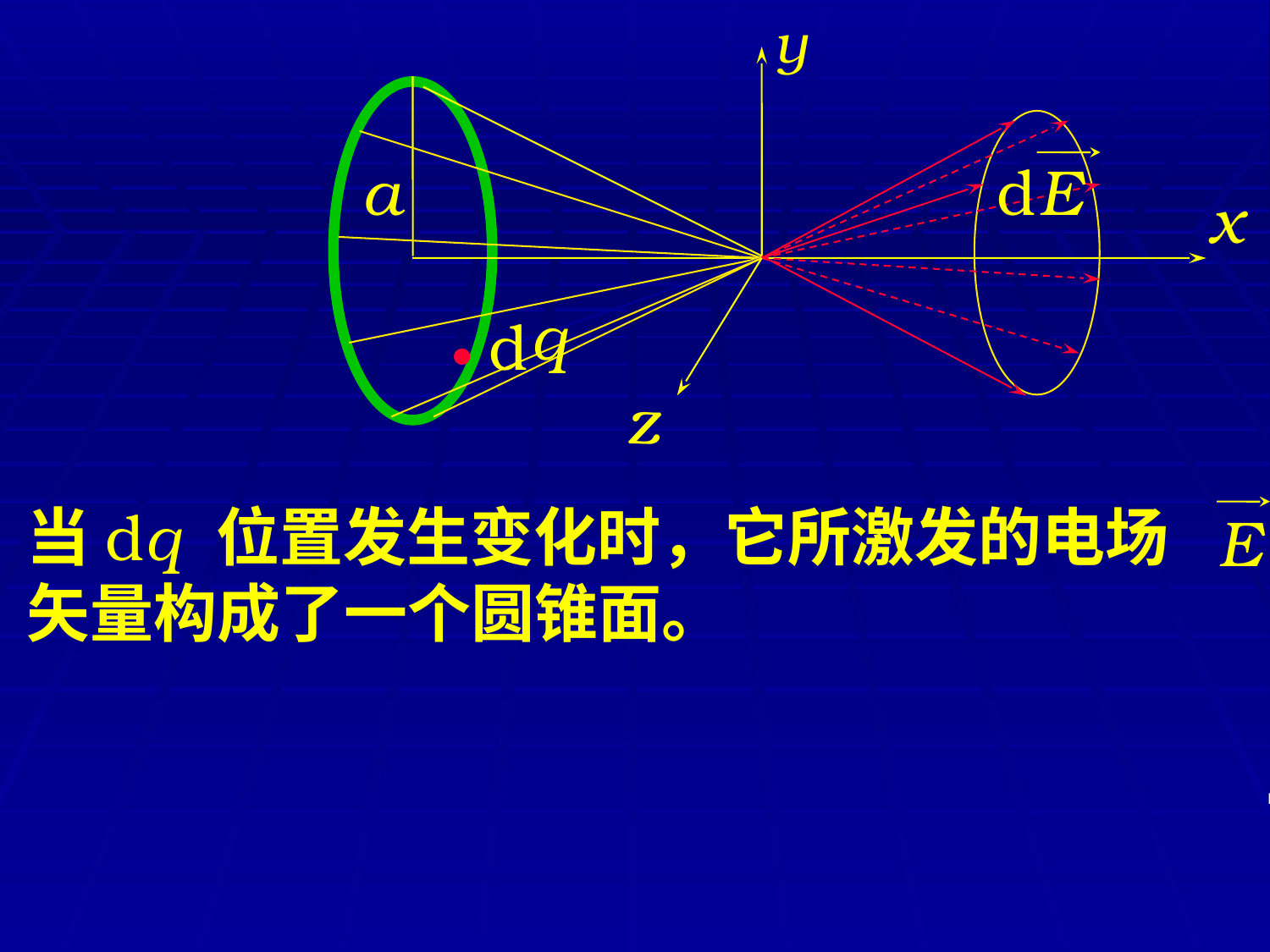

y

d
E

a
x

.
q
d
z
当dq 位置发生变化时，它所激发的电场
矢量构成了一个圆锥面。
d
E